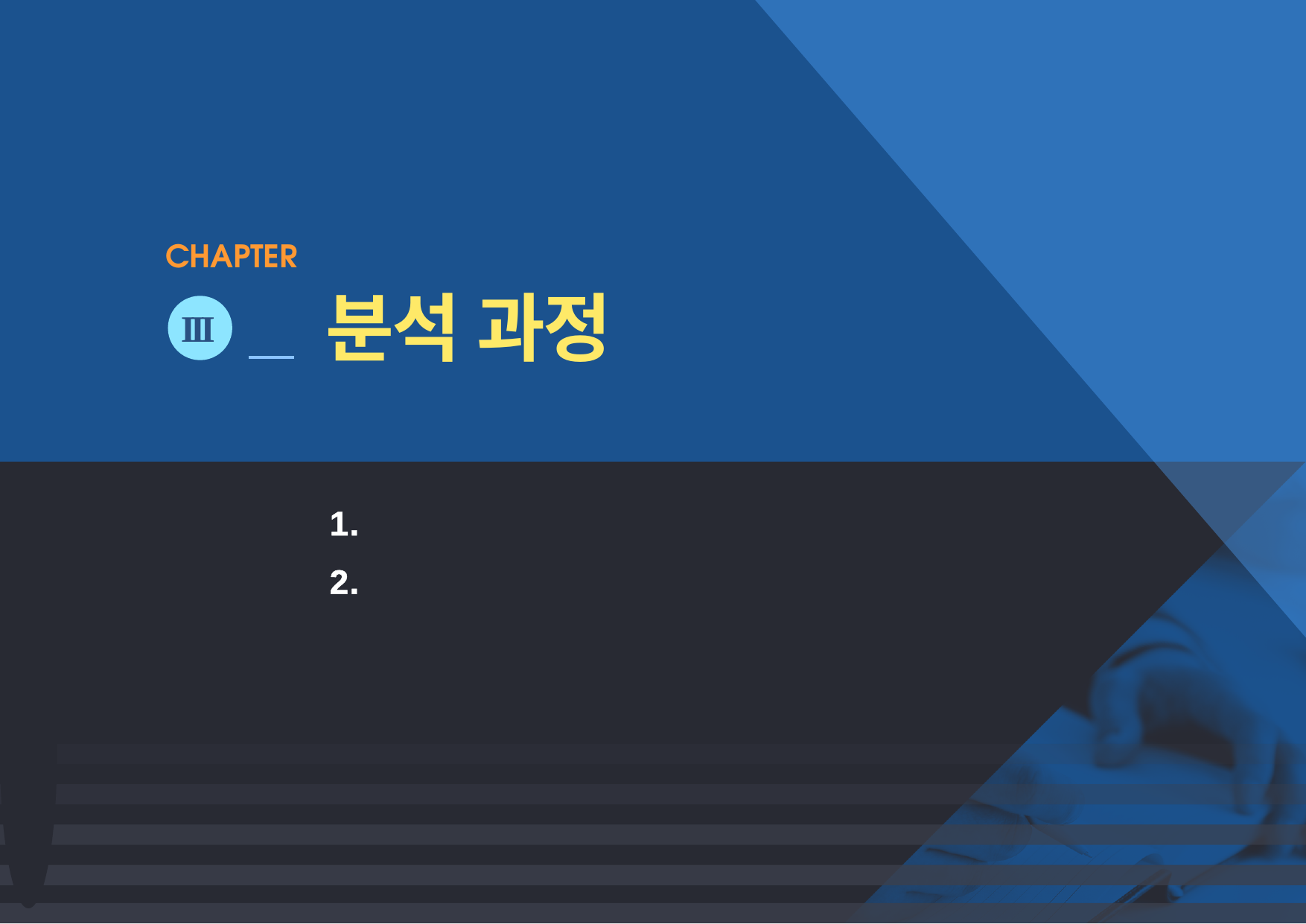

CHAPTER
분석 과정

III
대전 광역시 현황 데이터
데이터 수집 및 전처리